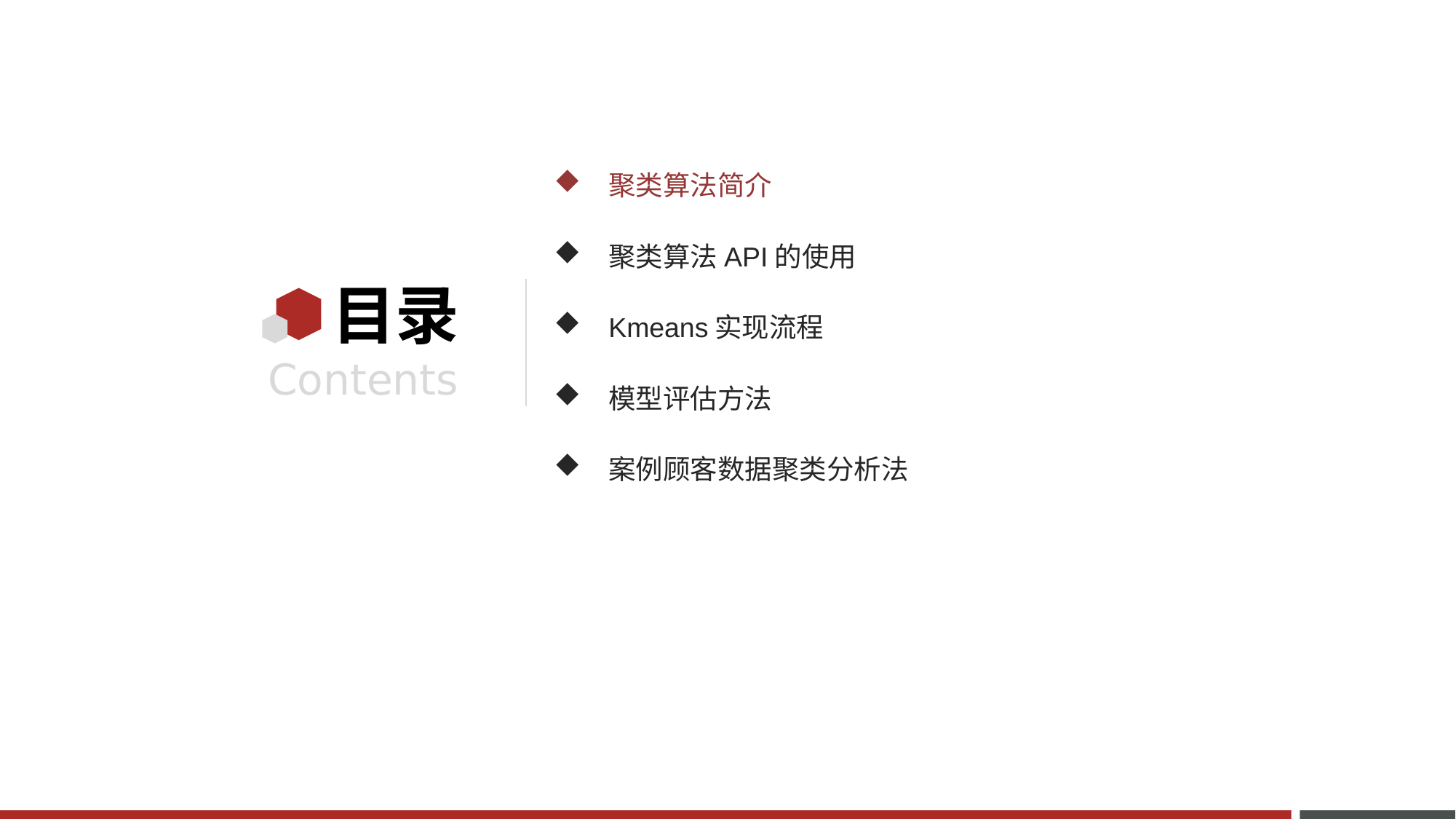

聚类算法简介
聚类算法API的使用
Kmeans实现流程
模型评估方法
案例顾客数据聚类分析法